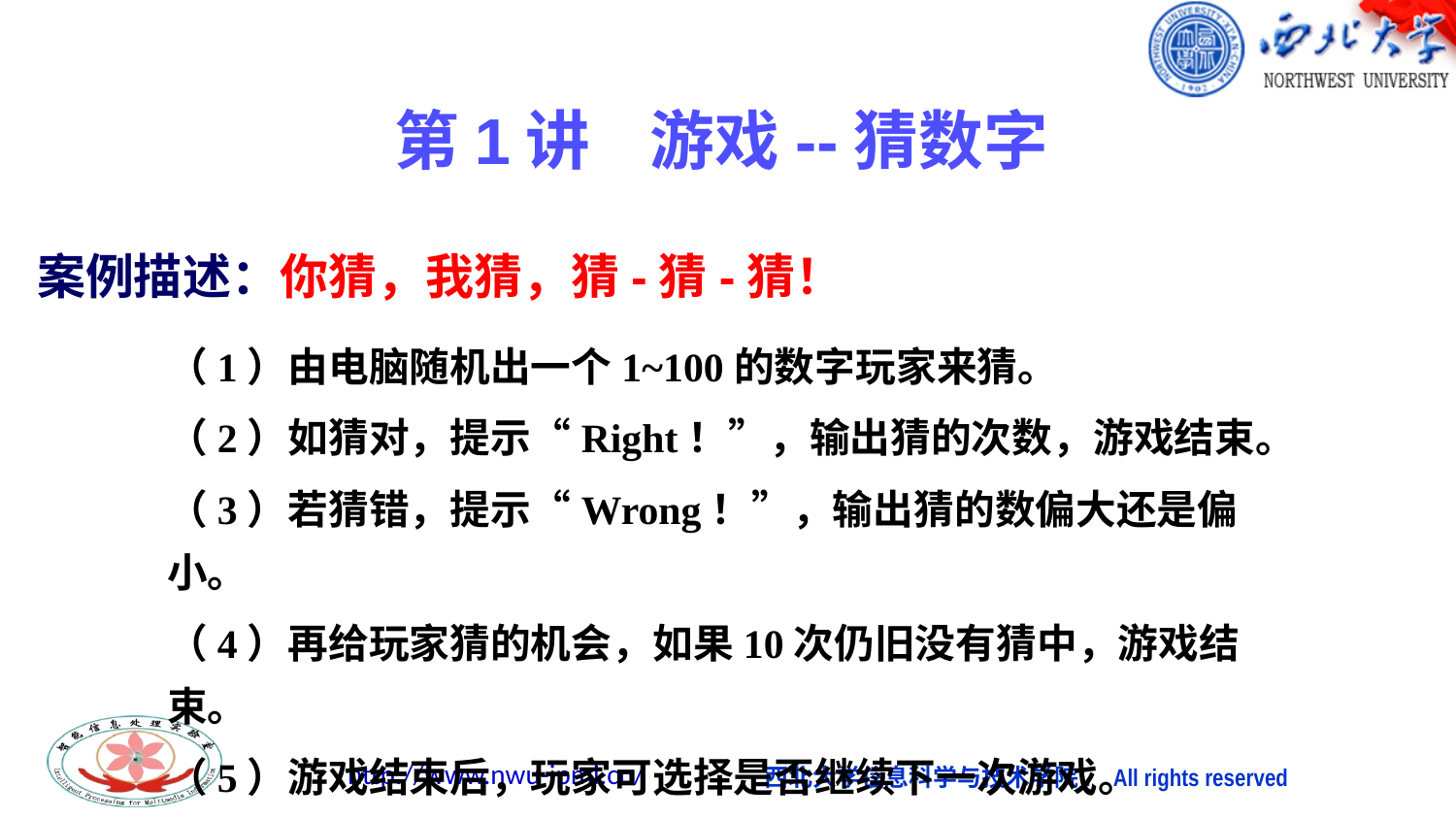

# 第1讲    游戏--猜数字
案例描述：你猜，我猜，猜-猜-猜！
（1）由电脑随机出一个1~100的数字玩家来猜。
（2）如猜对，提示“Right！”，输出猜的次数，游戏结束。
（3）若猜错，提示“Wrong！”，输出猜的数偏大还是偏小。
（4）再给玩家猜的机会，如果10次仍旧没有猜中，游戏结束。
（5）游戏结束后，玩家可选择是否继续下一次游戏。